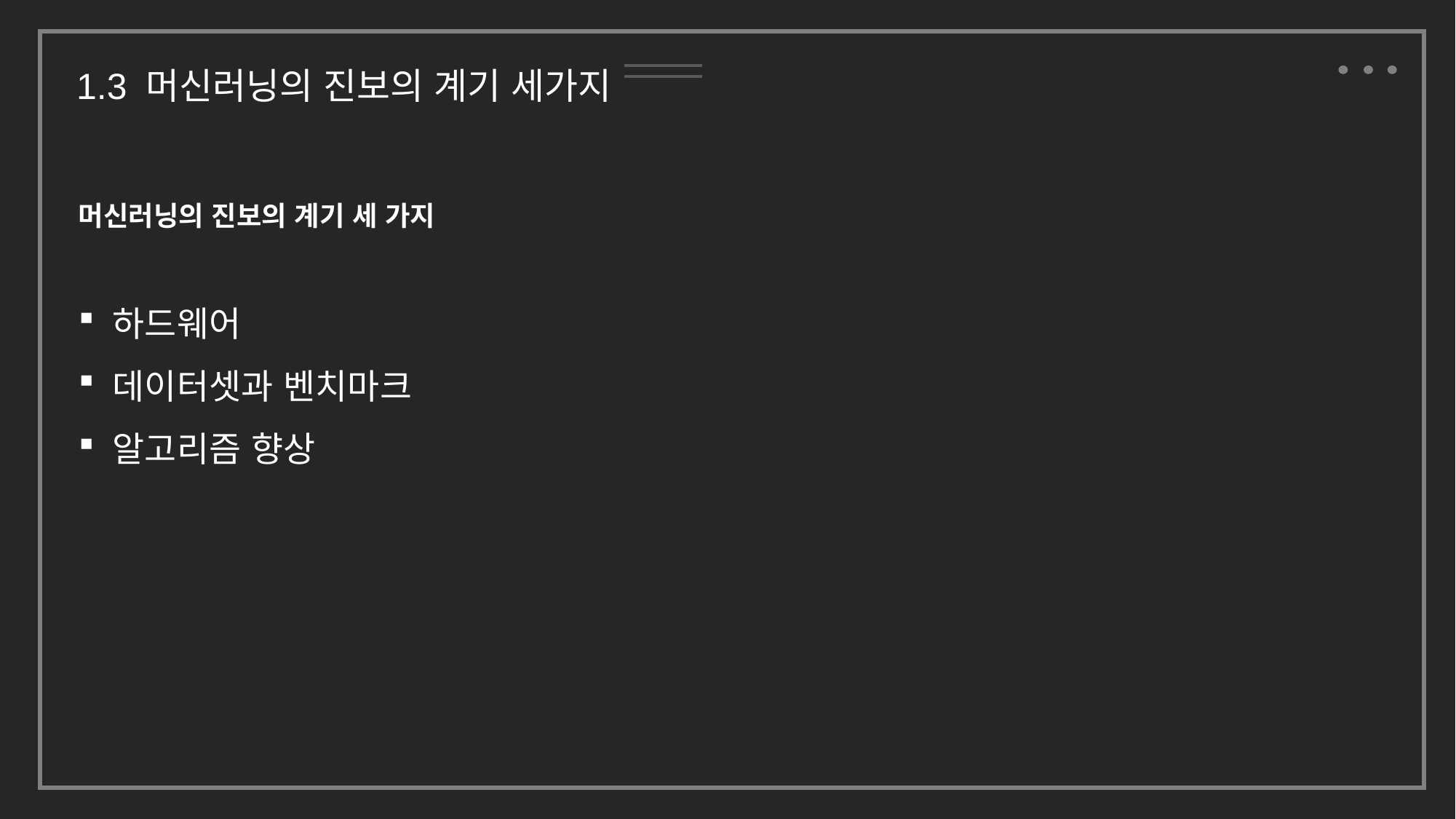

1.3 머신러닝의 진보의 계기 세가지

머신러닝의 진보의 계기 세 가지

하드웨어
데이터셋과 벤치마크
알고리즘 향상